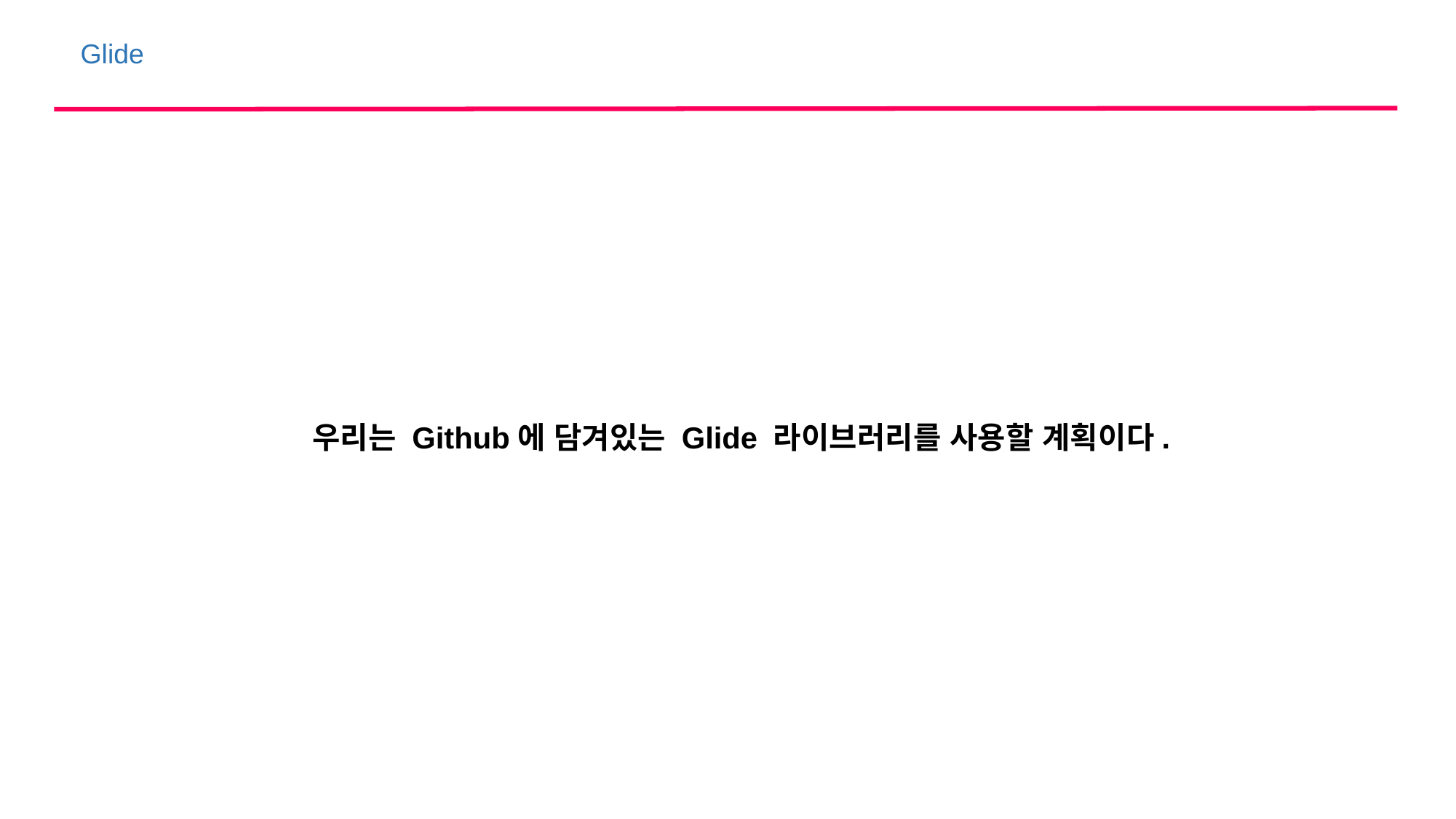

Glide
우리는 Github에 담겨있는 Glide 라이브러리를 사용할 계획이다.